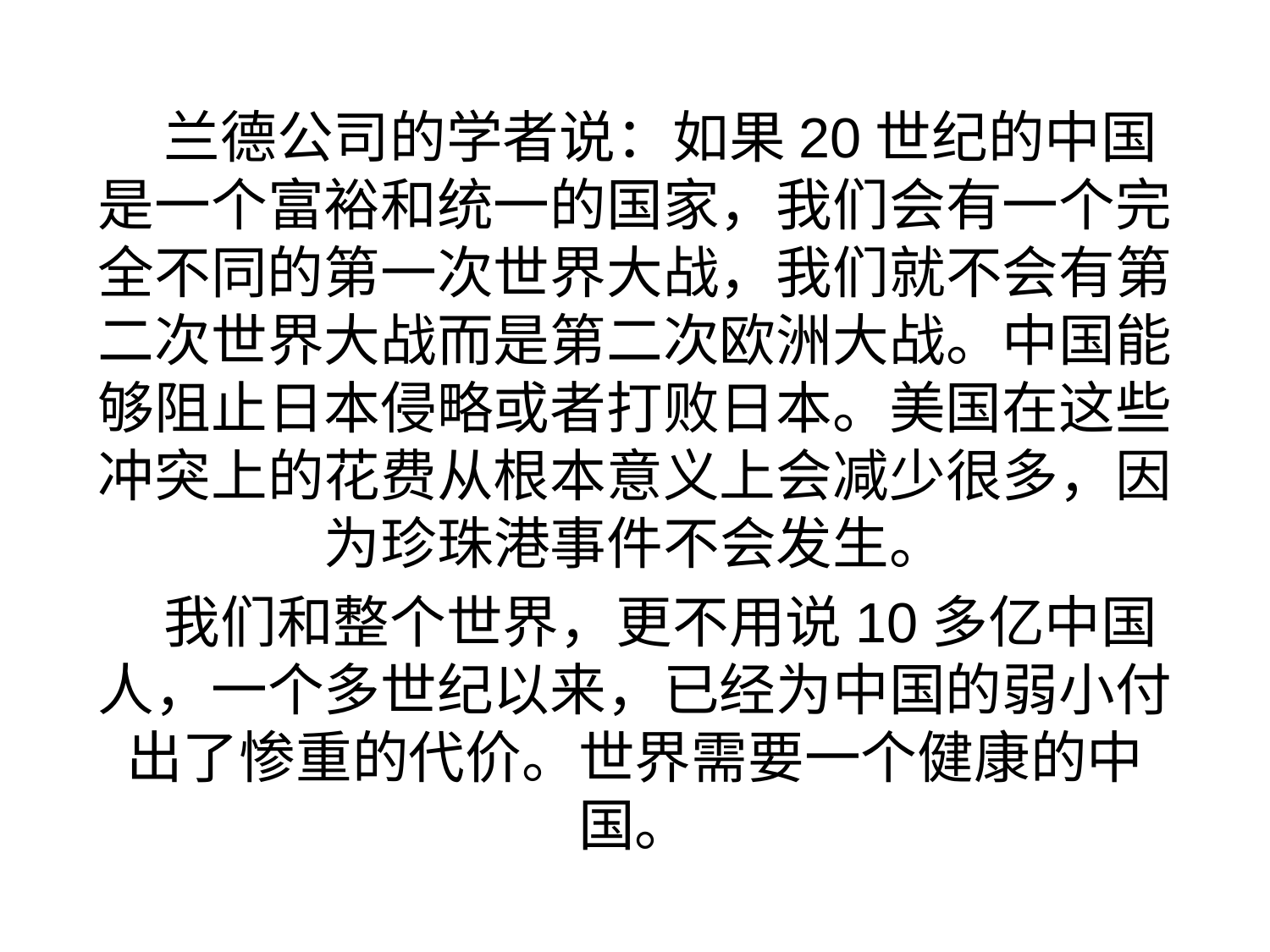

兰德公司的学者说：如果20世纪的中国是一个富裕和统一的国家，我们会有一个完全不同的第一次世界大战，我们就不会有第二次世界大战而是第二次欧洲大战。中国能够阻止日本侵略或者打败日本。美国在这些冲突上的花费从根本意义上会减少很多，因为珍珠港事件不会发生。
   我们和整个世界，更不用说10多亿中国人，一个多世纪以来，已经为中国的弱小付出了惨重的代价。世界需要一个健康的中国。